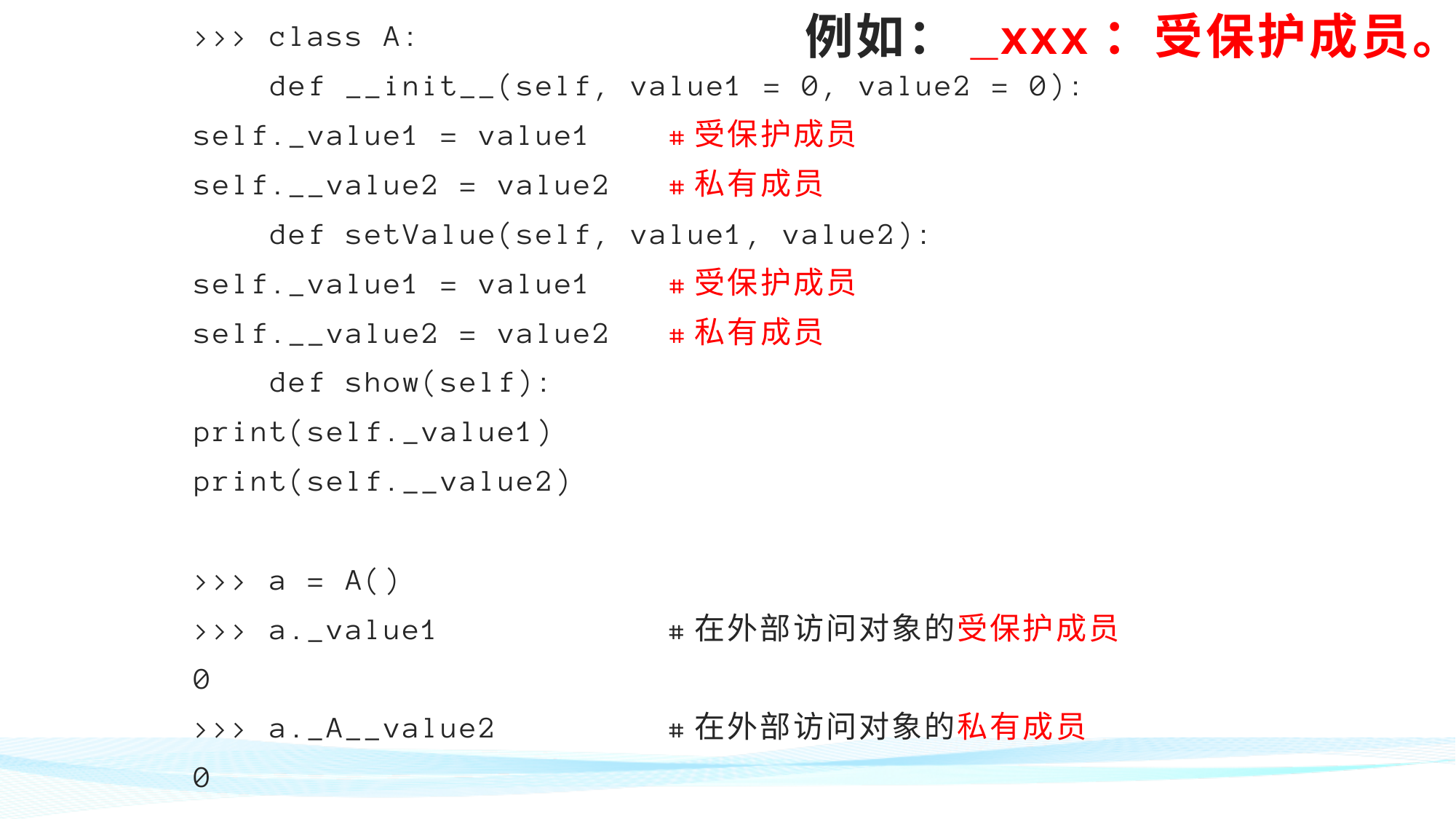

# 例如：_xxx：受保护成员。
>>> class A:
	    def __init__(self, value1 = 0, value2 = 0):
		self._value1 = value1    #受保护成员
		self.__value2 = value2   #私有成员
	    def setValue(self, value1, value2):
		self._value1 = value1    #受保护成员
		self.__value2 = value2   #私有成员
	    def show(self):
		print(self._value1)
		print(self.__value2)

>>> a = A()
>>> a._value1            #在外部访问对象的受保护成员
0
>>> a._A__value2         #在外部访问对象的私有成员
0